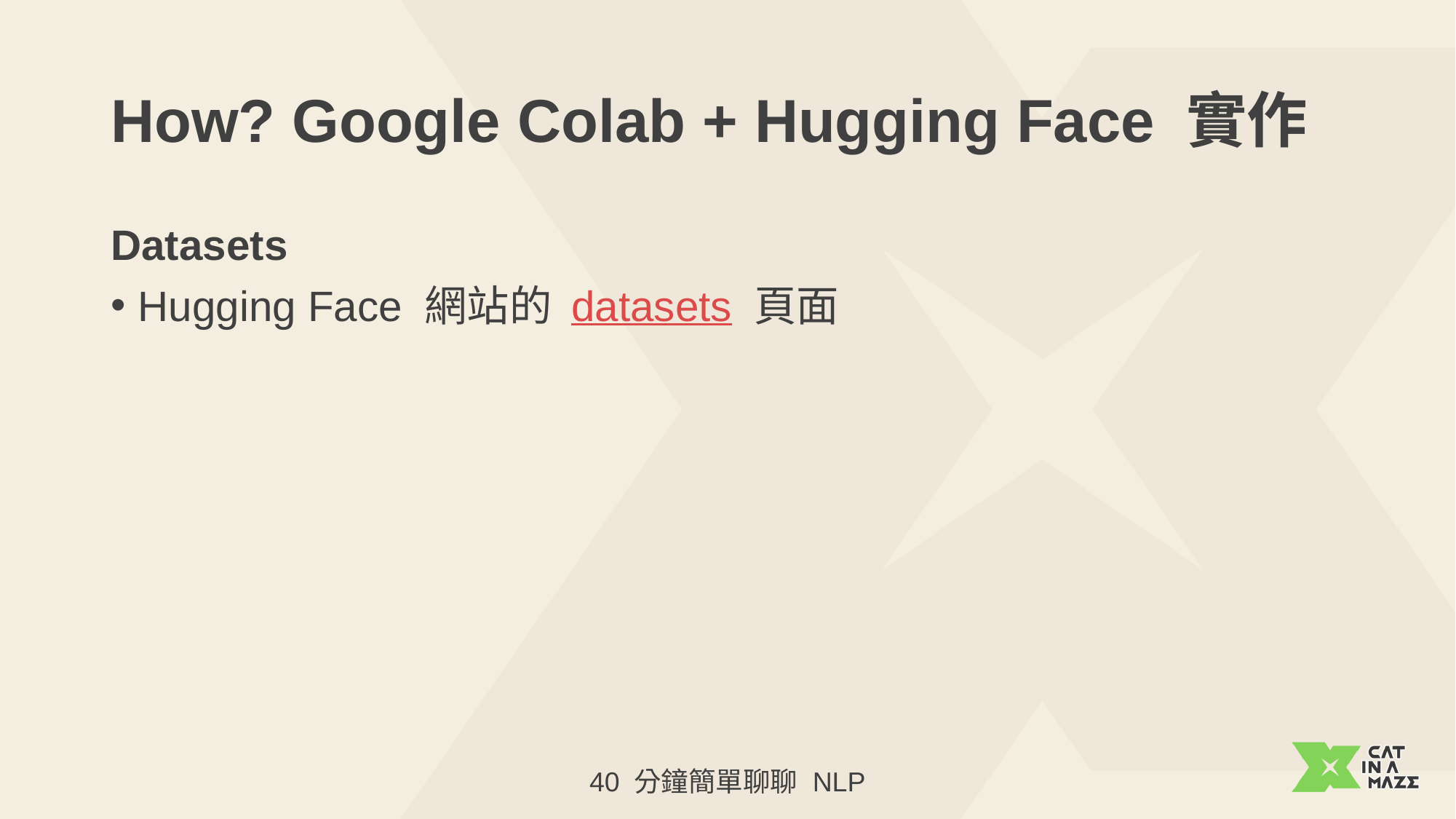

# How? Google Colab + Hugging Face 實作
Datasets
Hugging Face 網站的 datasets 頁面

40 分鐘簡單聊聊 NLP